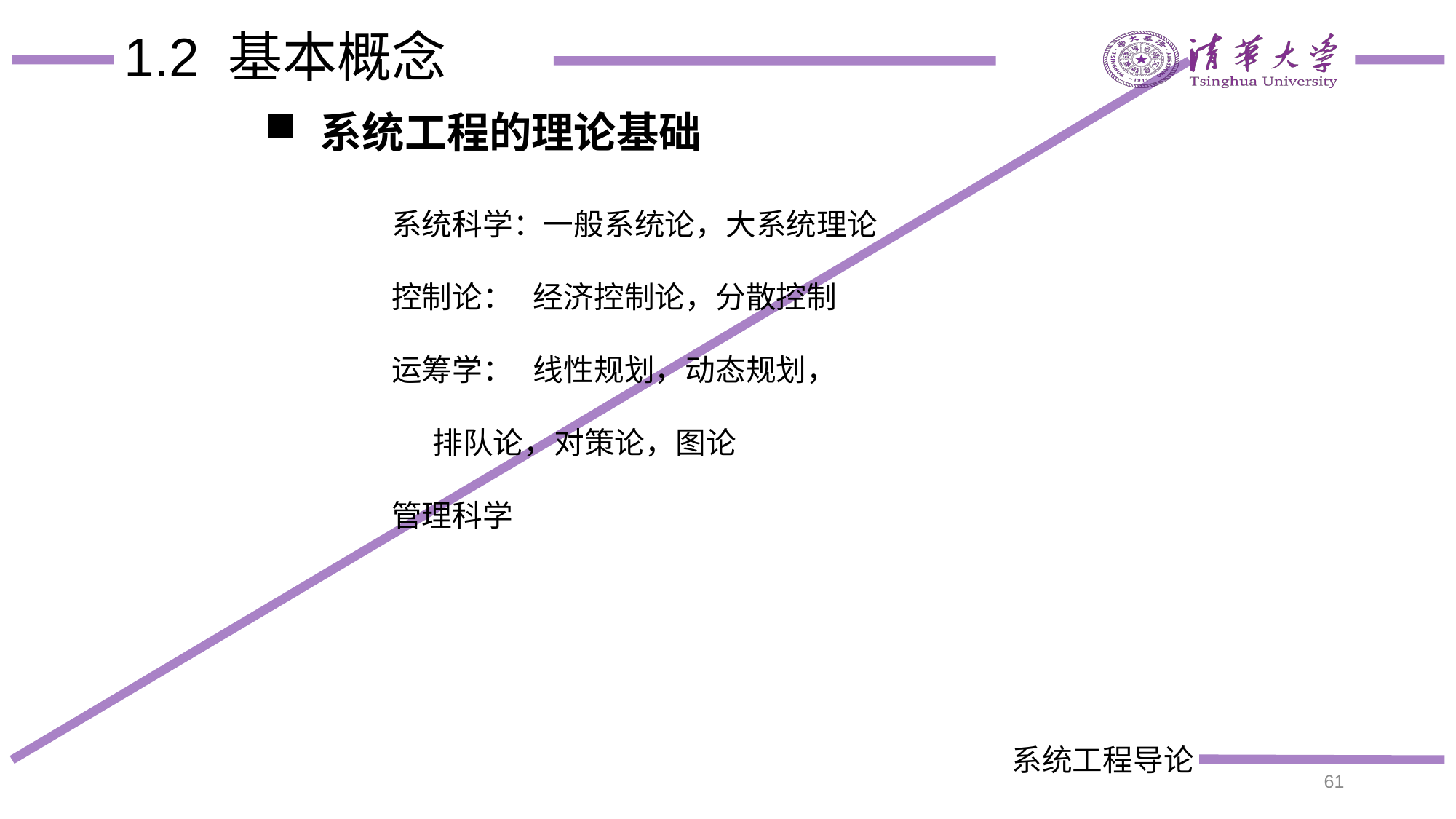

# 1.2 基本概念
系统工程的理论基础
	系统科学：一般系统论，大系统理论
	控制论：   经济控制论，分散控制
	运筹学：   线性规划，动态规划，
              	     排队论，对策论，图论
	管理科学
61